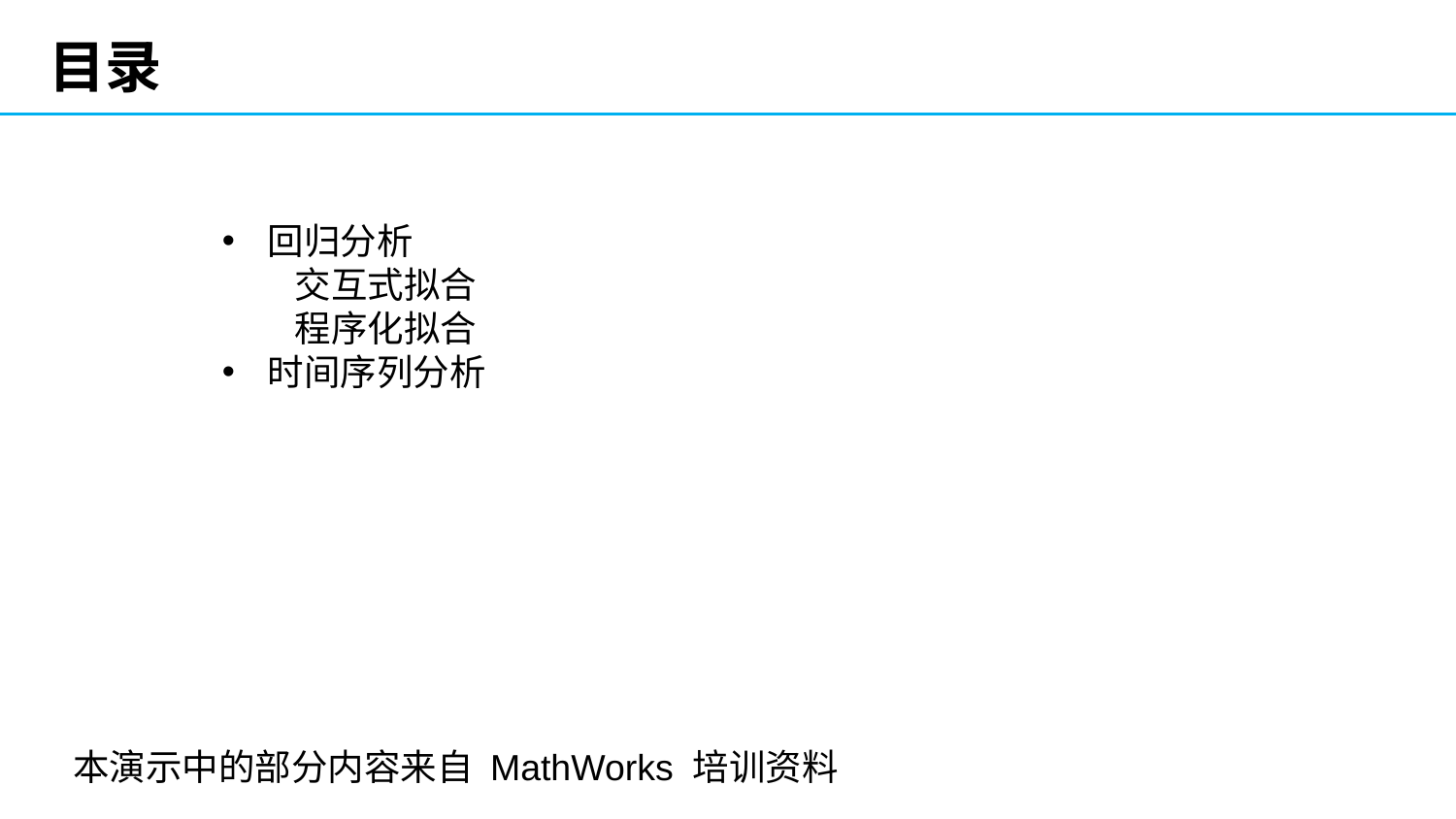

# 目录
回归分析
交互式拟合
程序化拟合
时间序列分析
本演示中的部分内容来自 MathWorks 培训资料